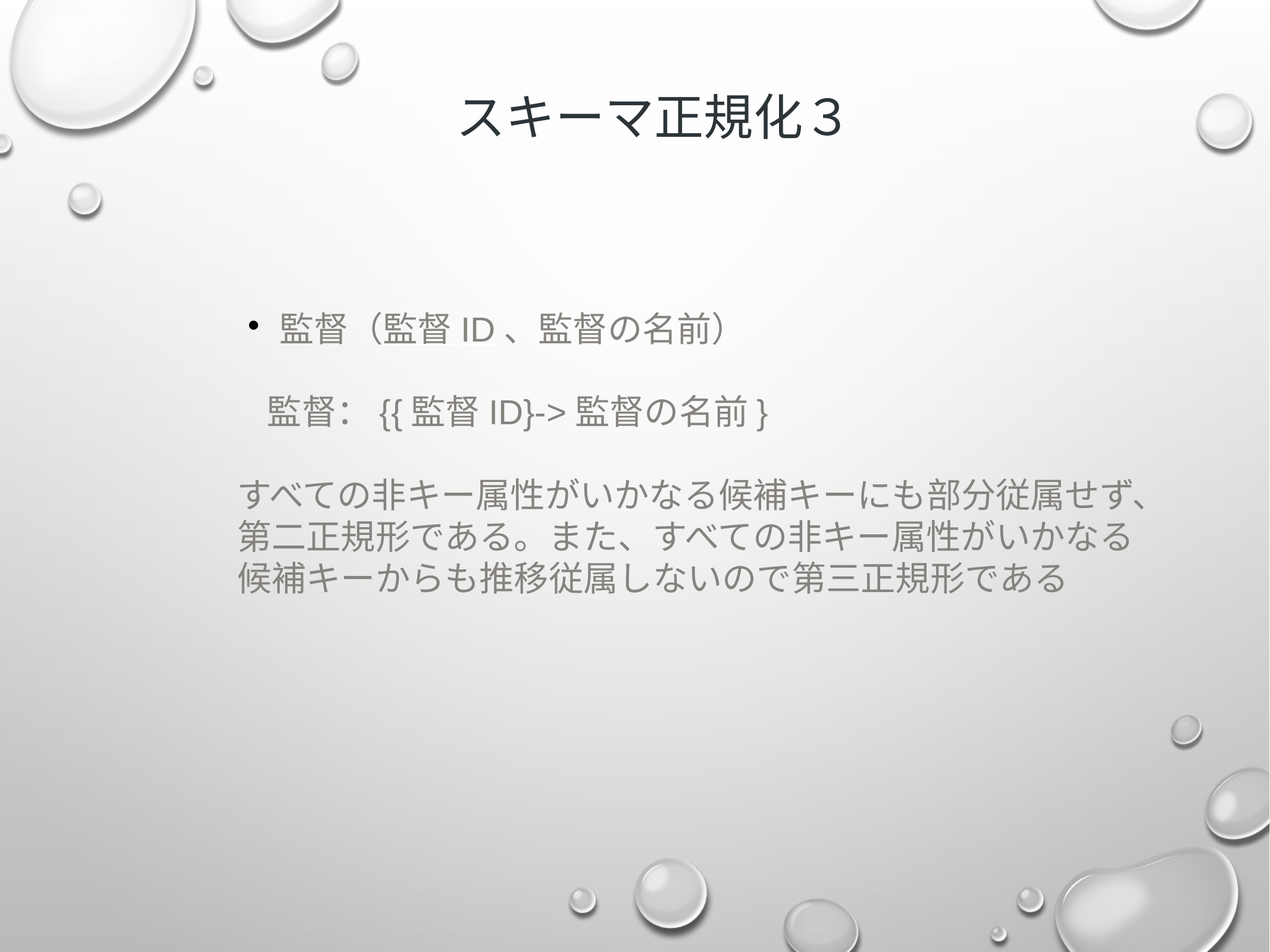

スキーマ正規化３

監督（監督ID、監督の名前）

 監督：{{監督ID}->監督の名前}

すべての非キー属性がいかなる候補キーにも部分従属せず、第二正規形である。また、すべての非キー属性がいかなる候補キーからも推移従属しないので第三正規形である